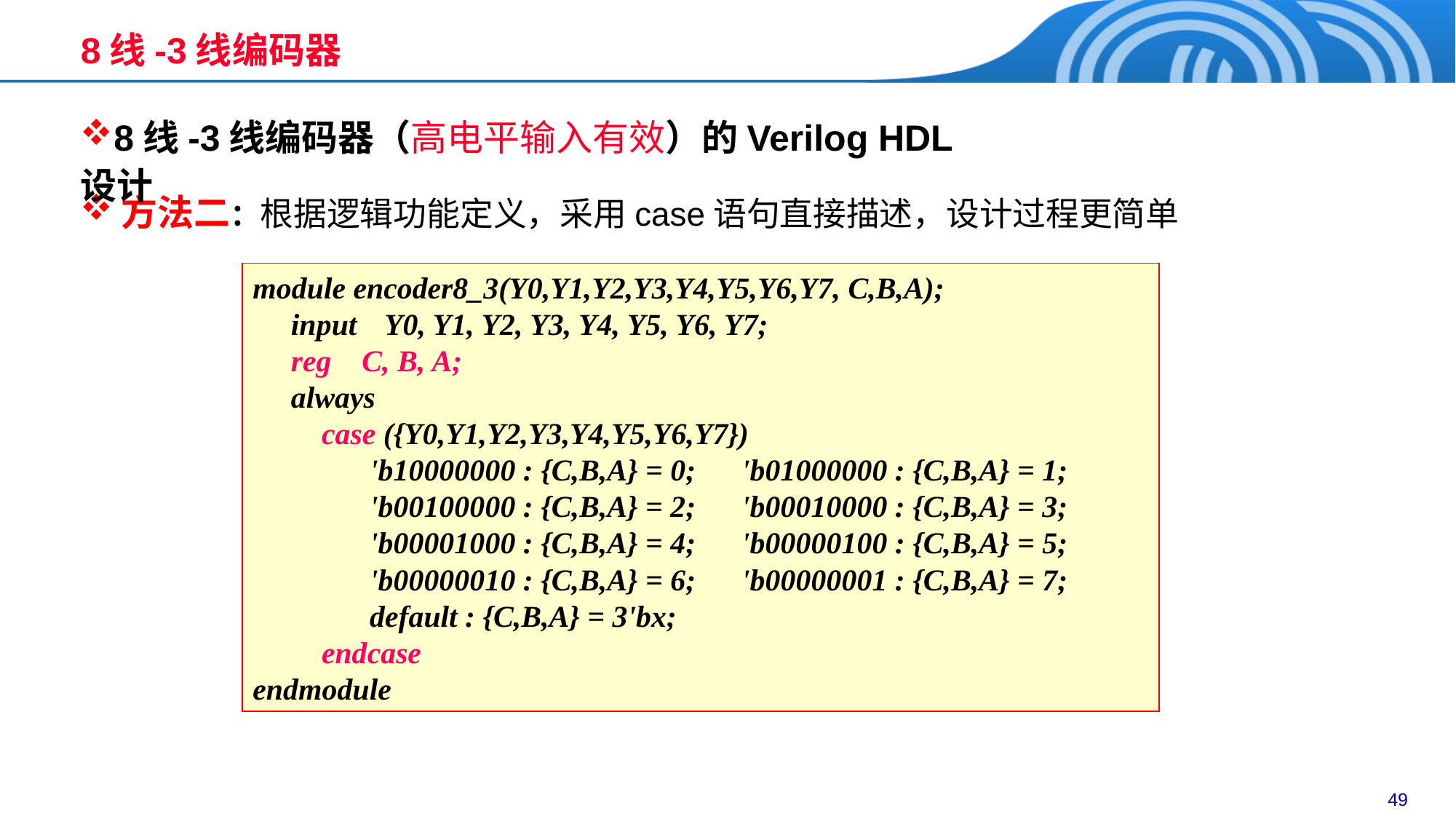

# 8线-3线编码器
8线-3线编码器（高电平输入有效）的Verilog HDL设计
方法二：根据逻辑功能定义，采用case语句直接描述，设计过程更简单
module encoder8_3(Y0,Y1,Y2,Y3,Y4,Y5,Y6,Y7, C,B,A);
     input	   Y0, Y1, Y2, Y3, Y4, Y5, Y6, Y7;
     reg	C, B, A;
     always
         case ({Y0,Y1,Y2,Y3,Y4,Y5,Y6,Y7})
	 'b10000000 : {C,B,A} = 0;      'b01000000 : {C,B,A} = 1;
	 'b00100000 : {C,B,A} = 2;      'b00010000 : {C,B,A} = 3;
	 'b00001000 : {C,B,A} = 4;      'b00000100 : {C,B,A} = 5;
	 'b00000010 : {C,B,A} = 6;      'b00000001 : {C,B,A} = 7;
	 default : {C,B,A} = 3'bx;
         endcase
endmodule